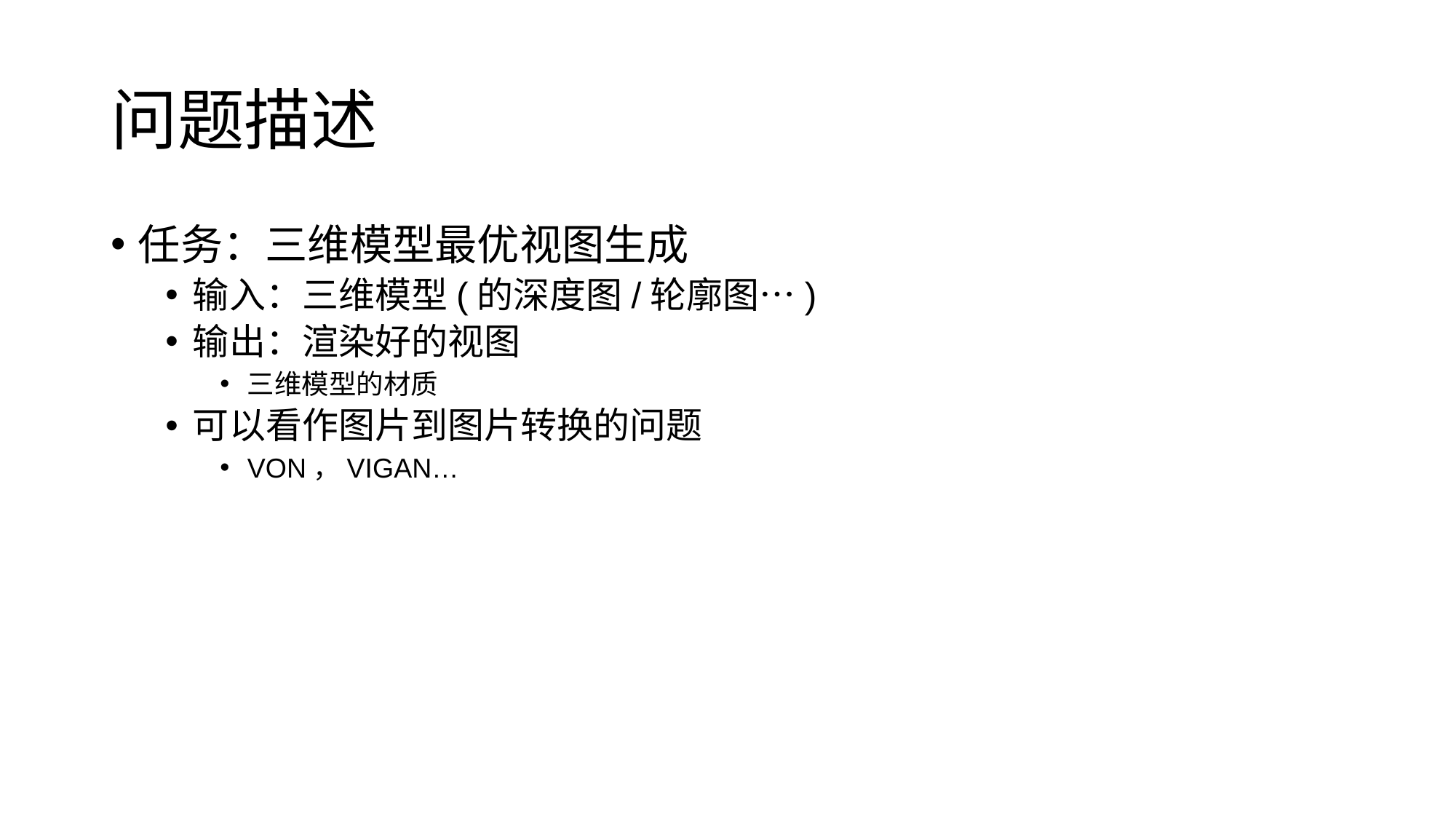

# 问题描述
任务：三维模型最优视图生成
输入：三维模型(的深度图/轮廓图…)
输出：渲染好的视图
三维模型的材质
可以看作图片到图片转换的问题
VON，VIGAN…